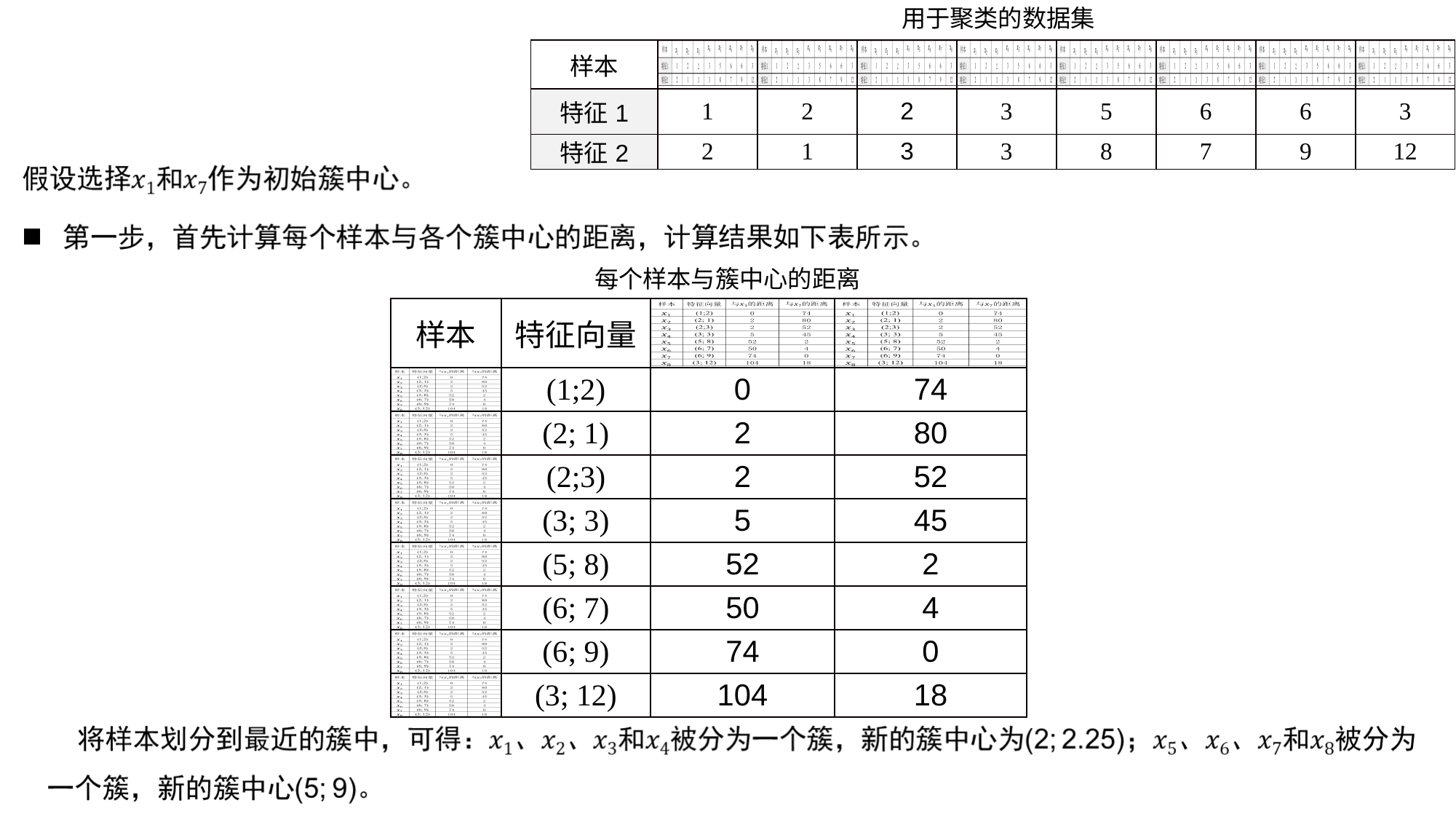

用于聚类的数据集
| 样本 |  |  |  |  |  |  |  |  |
| --- | --- | --- | --- | --- | --- | --- | --- | --- |
| 特征1 | 1 | 2 | 2 | 3 | 5 | 6 | 6 | 3 |
| 特征2 | 2 | 1 | 3 | 3 | 8 | 7 | 9 | 12 |

每个样本与簇中心的距离
| 样本 | 特征向量 |  |  |
| --- | --- | --- | --- |
|  | (1;2) | 0 | 74 |
|  | (2; 1) | 2 | 80 |
|  | (2;3) | 2 | 52 |
|  | (3; 3) | 5 | 45 |
|  | (5; 8) | 52 | 2 |
|  | (6; 7) | 50 | 4 |
|  | (6; 9) | 74 | 0 |
|  | (3; 12) | 104 | 18 |